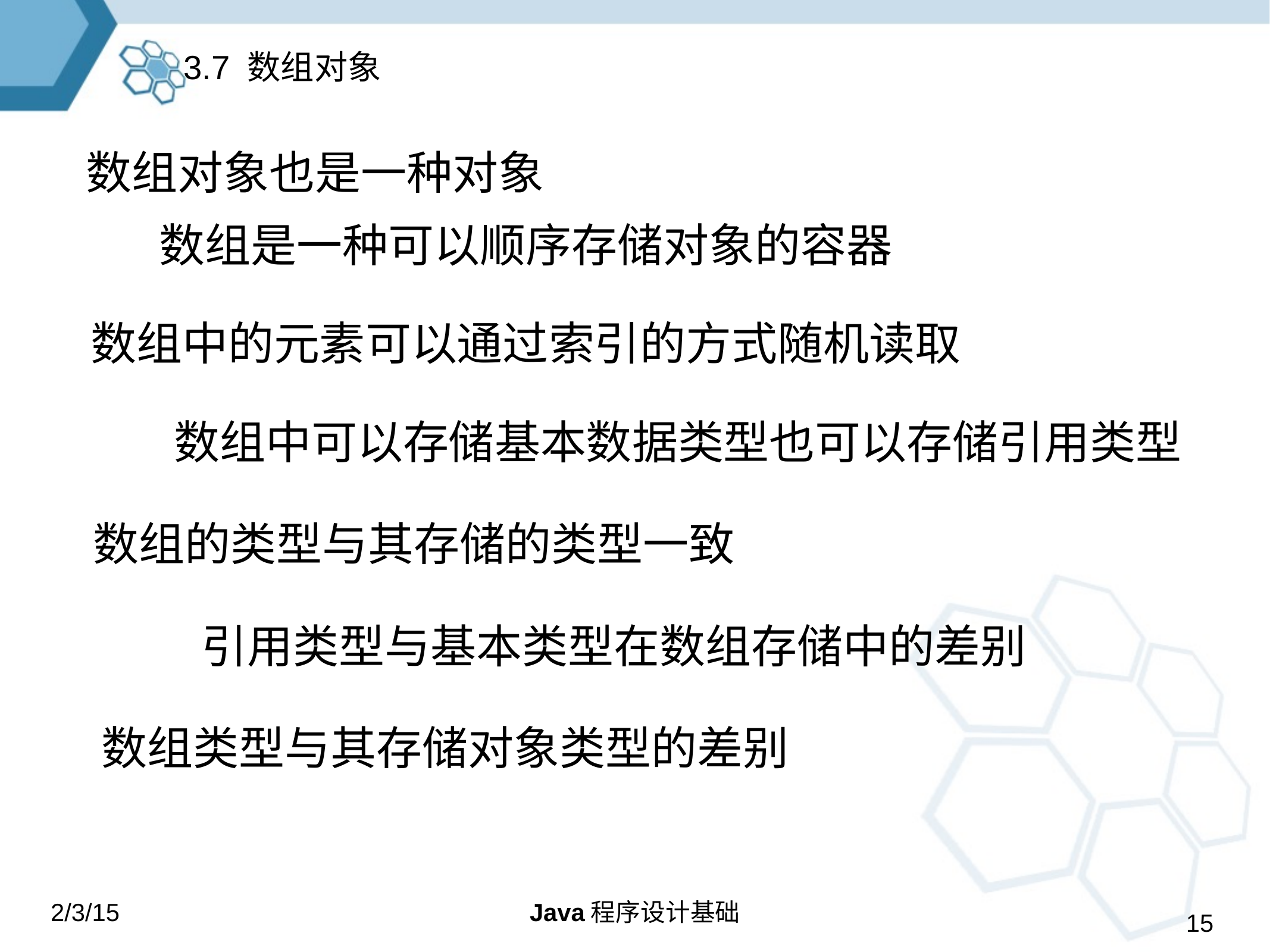

3.7 数组对象
数组对象也是一种对象
数组是一种可以顺序存储对象的容器
数组中的元素可以通过索引的方式随机读取
数组中可以存储基本数据类型也可以存储引用类型
数组的类型与其存储的类型一致
引用类型与基本类型在数组存储中的差别
数组类型与其存储对象类型的差别
2/3/15
Java程序设计基础
15